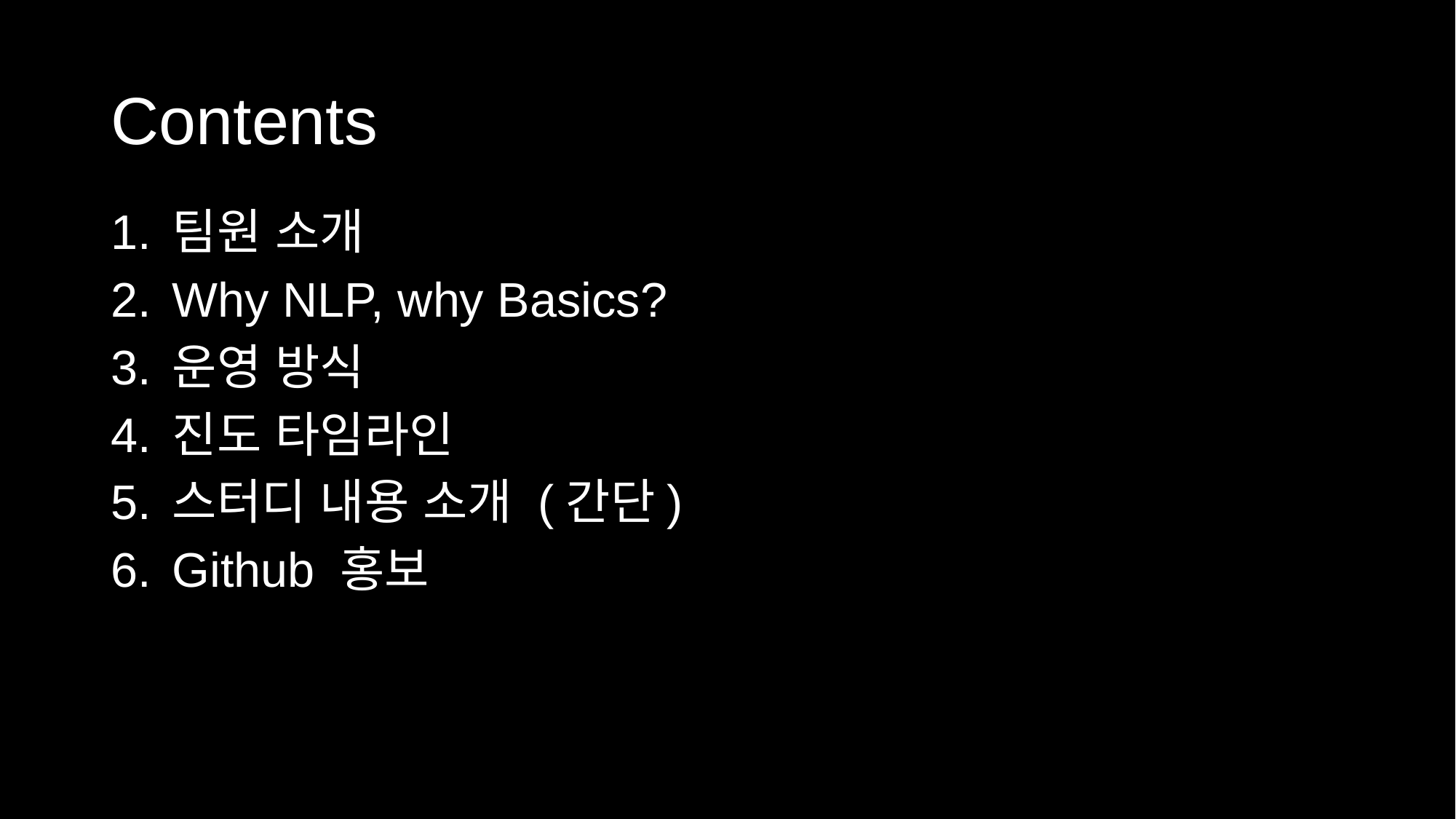

# Contents
팀원 소개
Why NLP, why Basics?
운영 방식
진도 타임라인
스터디 내용 소개 (간단)
Github 홍보